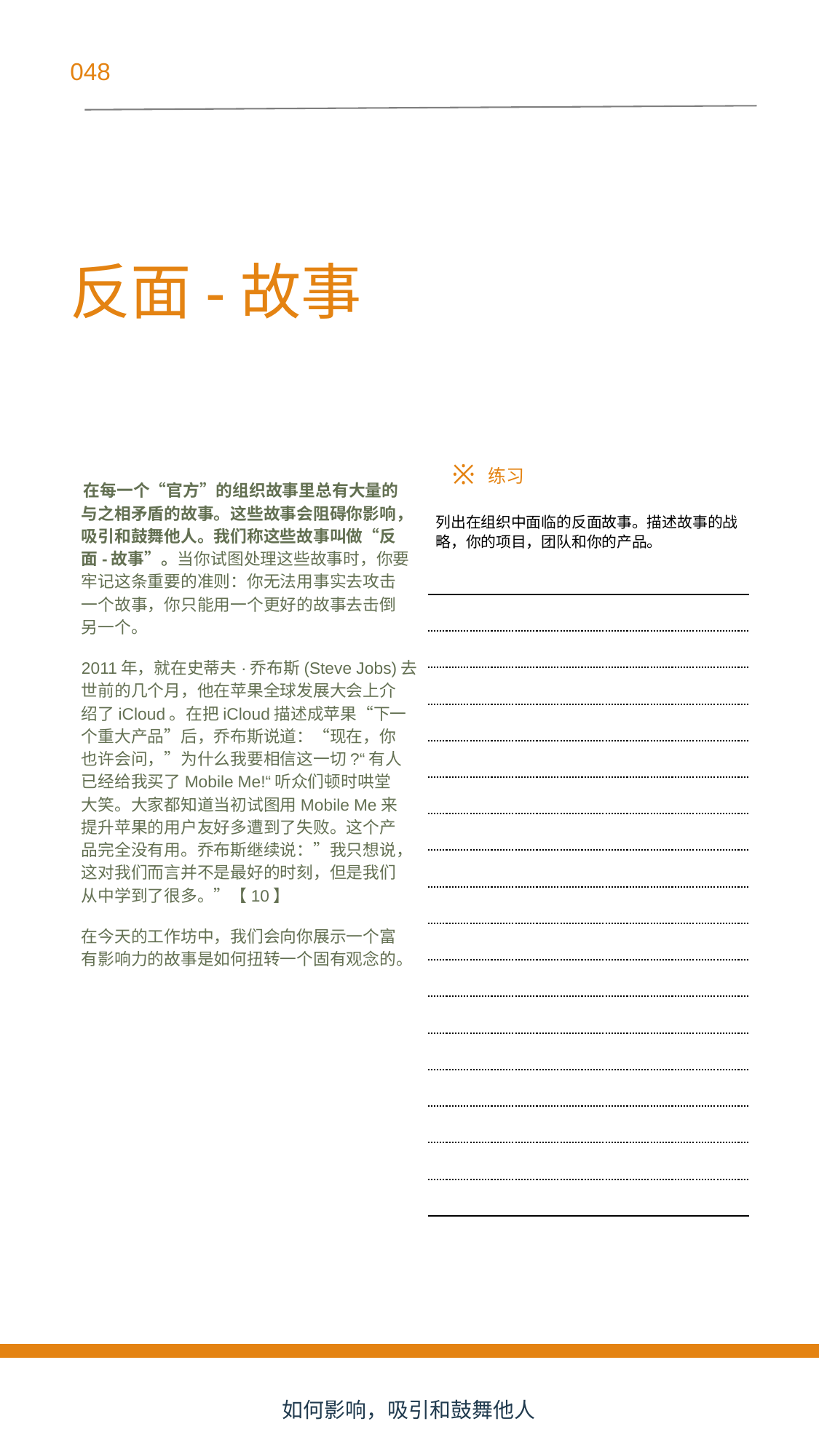

048

反面-故事
43

※
练习
在每一个“官方”的组织故事里总有大量的
与之相矛盾的故事。这些故事会阻碍你影响，
吸引和鼓舞他人。我们称这些故事叫做“反
面-故事”。当你试图处理这些故事时，你要
牢记这条重要的准则：你无法用事实去攻击
一个故事，你只能用一个更好的故事去击倒
另一个。

2011年，就在史蒂夫·乔布斯(Steve Jobs)去
世前的几个月，他在苹果全球发展大会上介
绍了iCloud。在把iCloud描述成苹果“下一
个重大产品”后，乔布斯说道：“现在，你
也许会问，”为什么我要相信这一切?“有人
已经给我买了Mobile Me!“听众们顿时哄堂
大笑。大家都知道当初试图用Mobile Me来
提升苹果的用户友好多遭到了失败。这个产
品完全没有用。乔布斯继续说：”我只想说，
这对我们而言并不是最好的时刻，但是我们
从中学到了很多。”【10】

在今天的工作坊中，我们会向你展示一个富
有影响力的故事是如何扭转一个固有观念的。
列出在组织中面临的反面故事。描述故事的战
略，你的项目，团队和你的产品。

如何影响，吸引和鼓舞他人
43